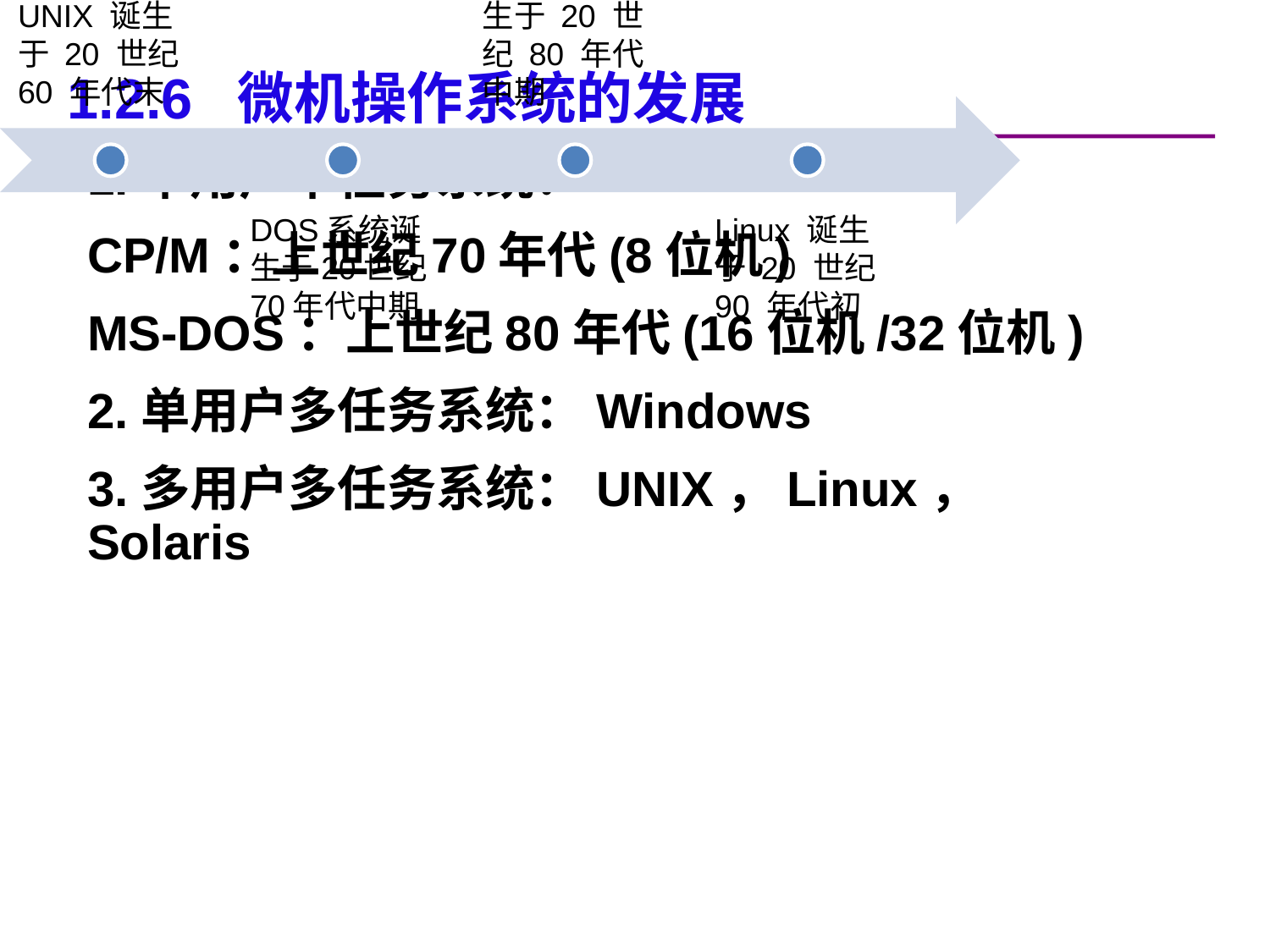

1.2.6  微机操作系统的发展

1.单用户单任务系统：
CP/M：上世纪70年代(8位机)
MS-DOS：上世纪80年代(16位机/32位机)
2.单用户多任务系统：Windows
3.多用户多任务系统：UNIX，Linux， Solaris
UNIX 诞生于 20 世纪 60 年代末
DOS系统诞生于20世纪70年代中期
Windows 诞生于 20 世纪 80 年代中期
Linux 诞生于 20 世纪 90 年代初